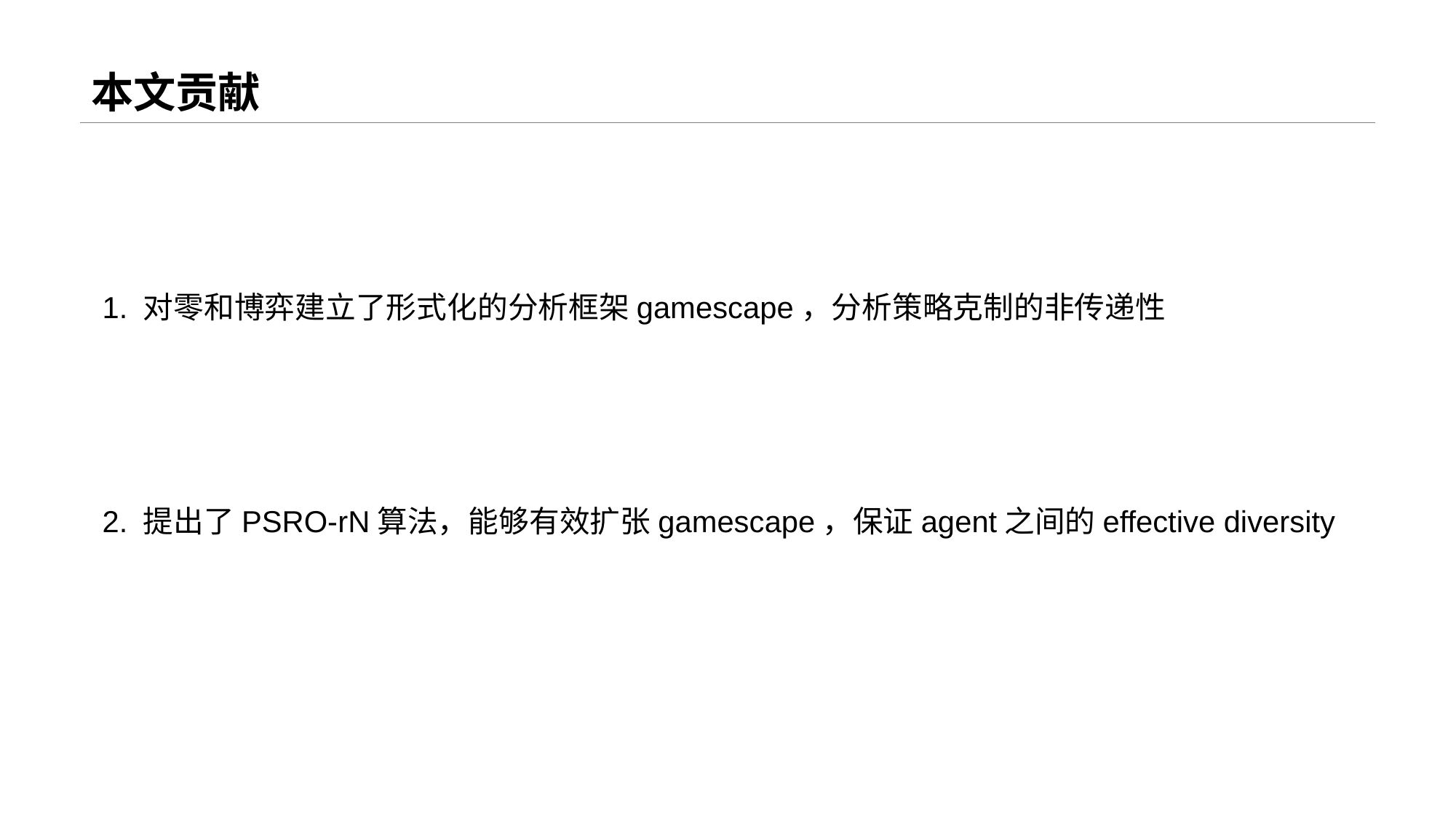

# 本文贡献
1. 对零和博弈建立了形式化的分析框架gamescape，分析策略克制的非传递性

2. 提出了PSRO-rN算法，能够有效扩张gamescape，保证agent之间的effective diversity
2